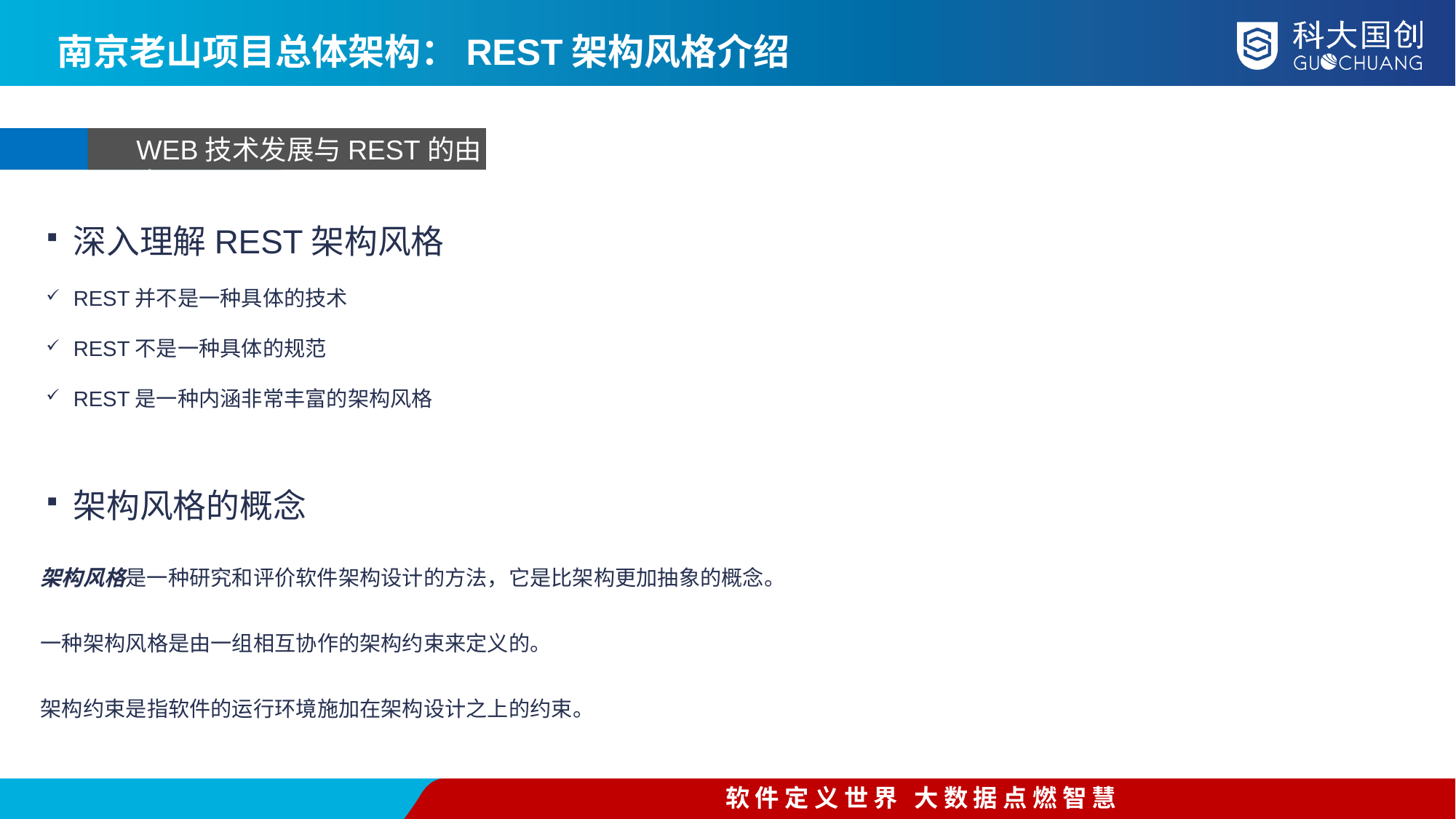

南京老山项目总体架构：REST架构风格介绍
WEB技术发展与REST的由来

深入理解REST架构风格
REST并不是一种具体的技术
REST不是一种具体的规范
REST是一种内涵非常丰富的架构风格

架构风格的概念
架构风格是一种研究和评价软件架构设计的方法，它是比架构更加抽象的概念。
一种架构风格是由一组相互协作的架构约束来定义的。
架构约束是指软件的运行环境施加在架构设计之上的约束。